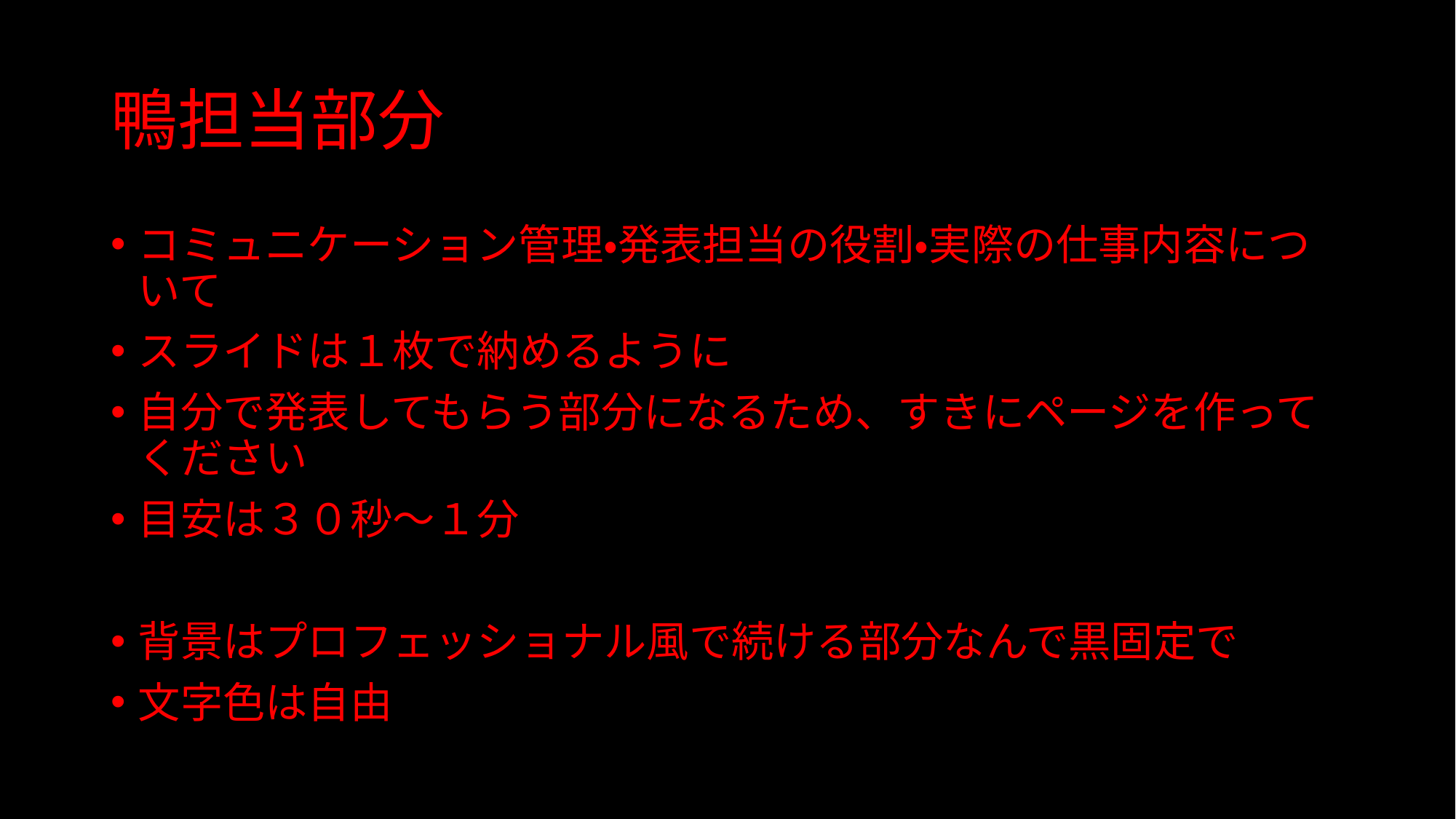

# 鴨担当部分
コミュニケーション管理・発表担当の役割・実際の仕事内容について
スライドは１枚で納めるように
自分で発表してもらう部分になるため、すきにページを作ってください
目安は３０秒～１分

背景はプロフェッショナル風で続ける部分なんで黒固定で
文字色は自由